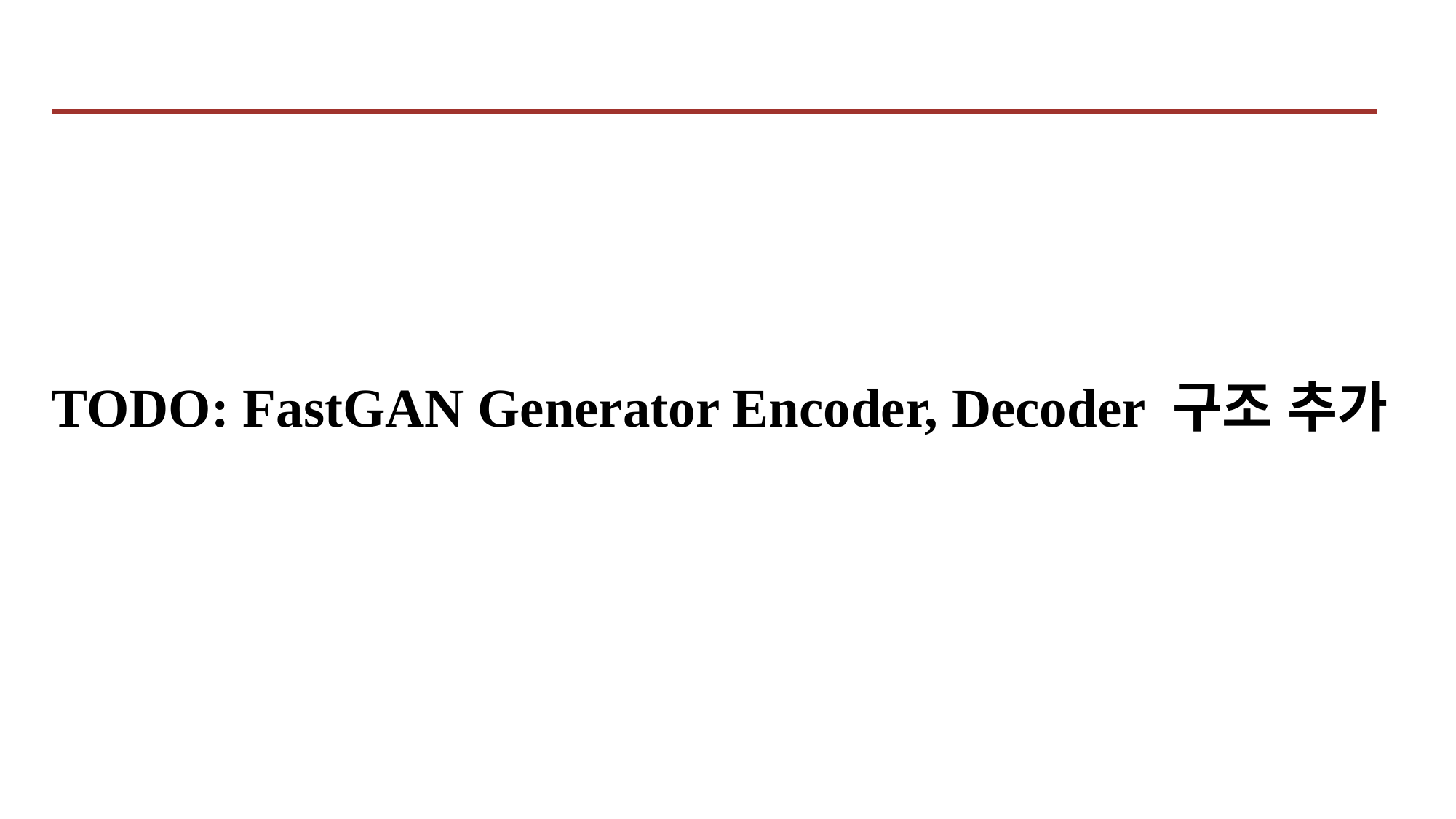

TODO: FastGAN Generator Encoder, Decoder 구조 추가